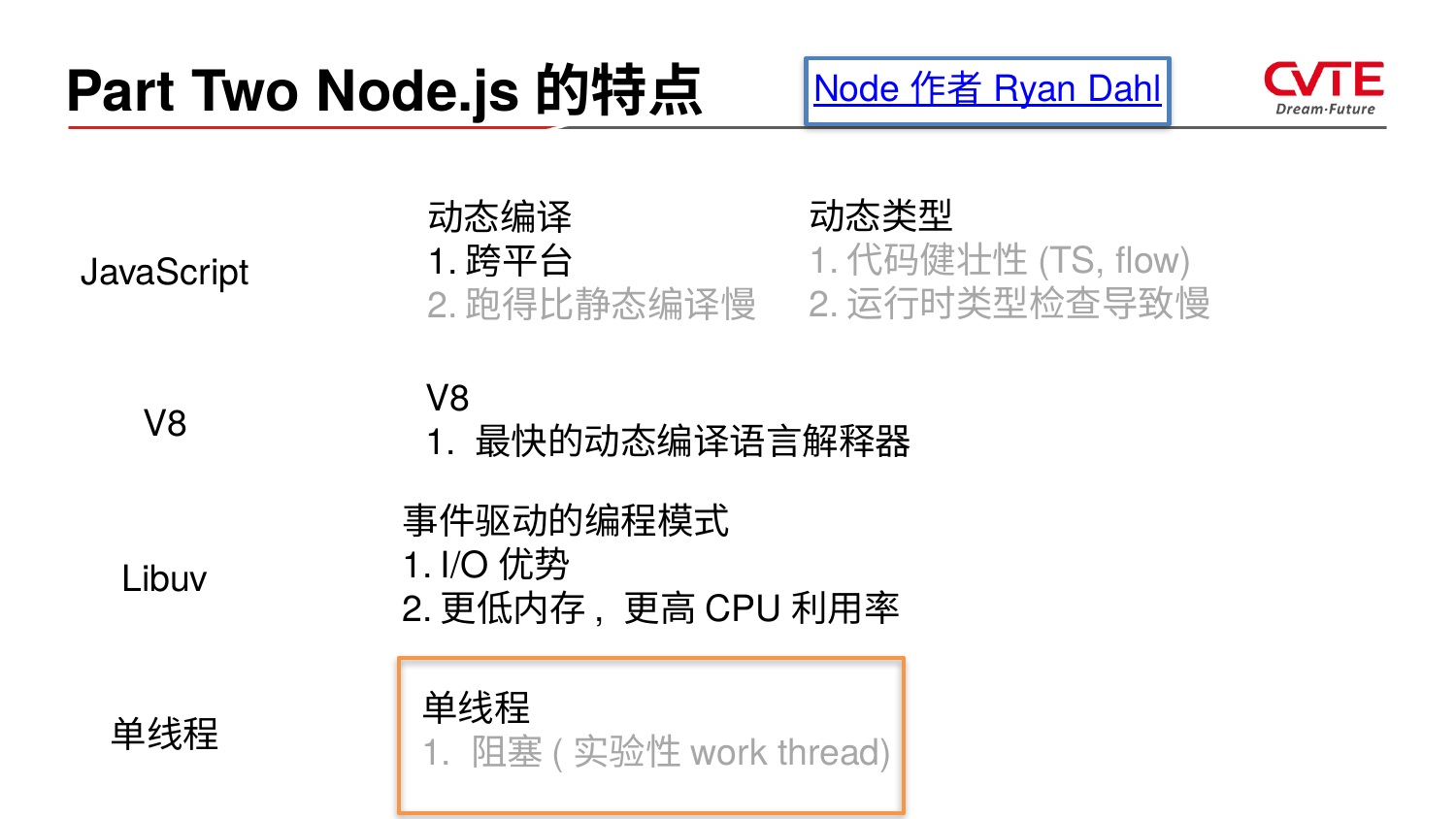

Part Two Node.js的特点
Node 作者 Ryan Dahl
动态类型
代码健壮性(TS, flow)
运行时类型检查导致慢
动态编译
跨平台
跑得比静态编译慢
JavaScript
V8
1. 最快的动态编译语言解释器
V8
事件驱动的编程模式
I/O优势
更低内存, 更高CPU利用率
Libuv

单线程
1. 阻塞(实验性work thread)
单线程